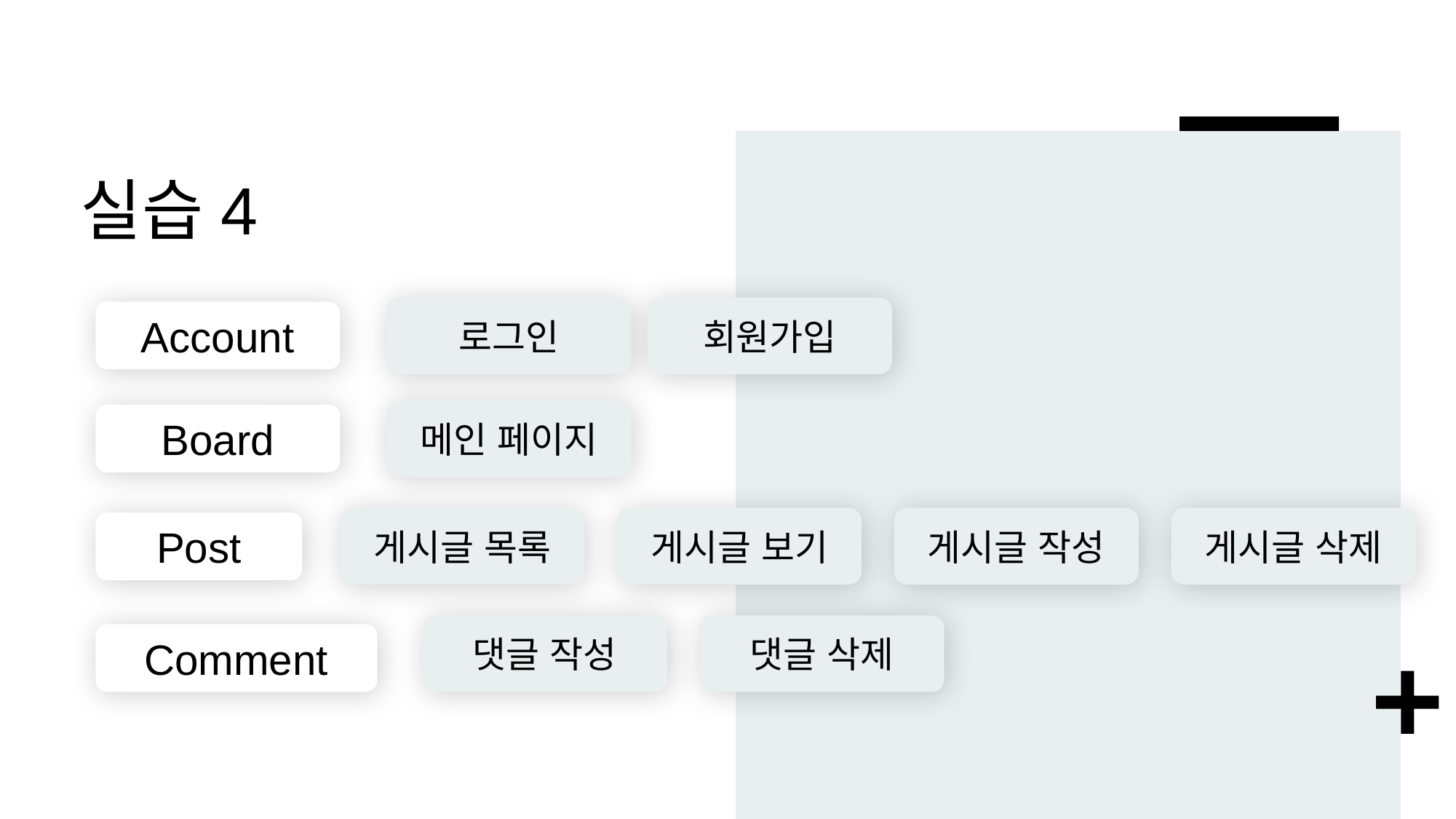

# 실습4
로그인
회원가입
Account
메인 페이지
Board
게시글 목록
게시글 보기
게시글 작성
게시글 삭제
Post
댓글 작성
댓글 삭제
Comment